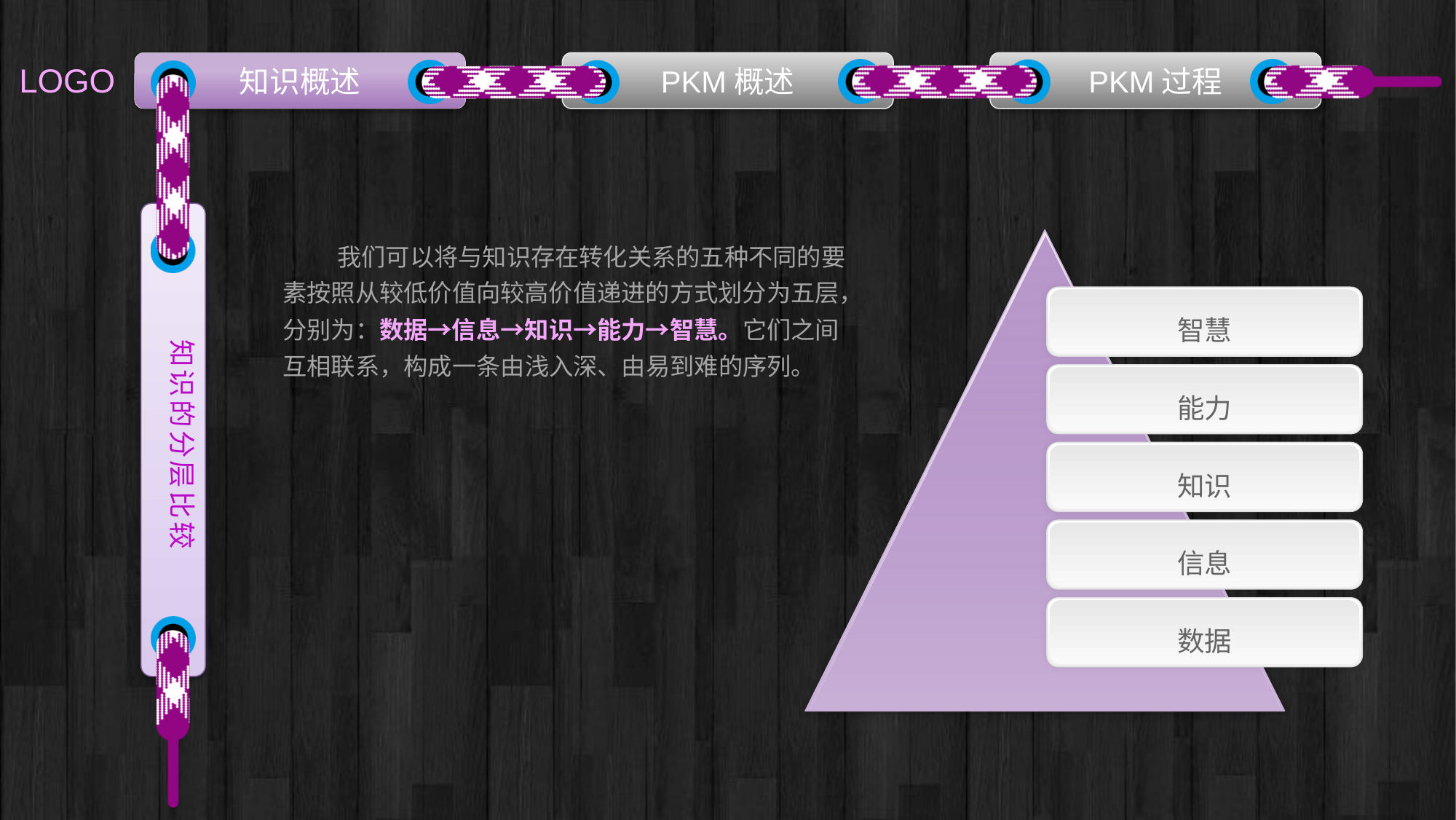

我们可以将与知识存在转化关系的五种不同的要素按照从较低价值向较高价值递进的方式划分为五层，分别为：数据→信息→知识→能力→智慧。它们之间互相联系，构成一条由浅入深、由易到难的序列。

知识的分层比较

智慧

能力

知识

信息

数据